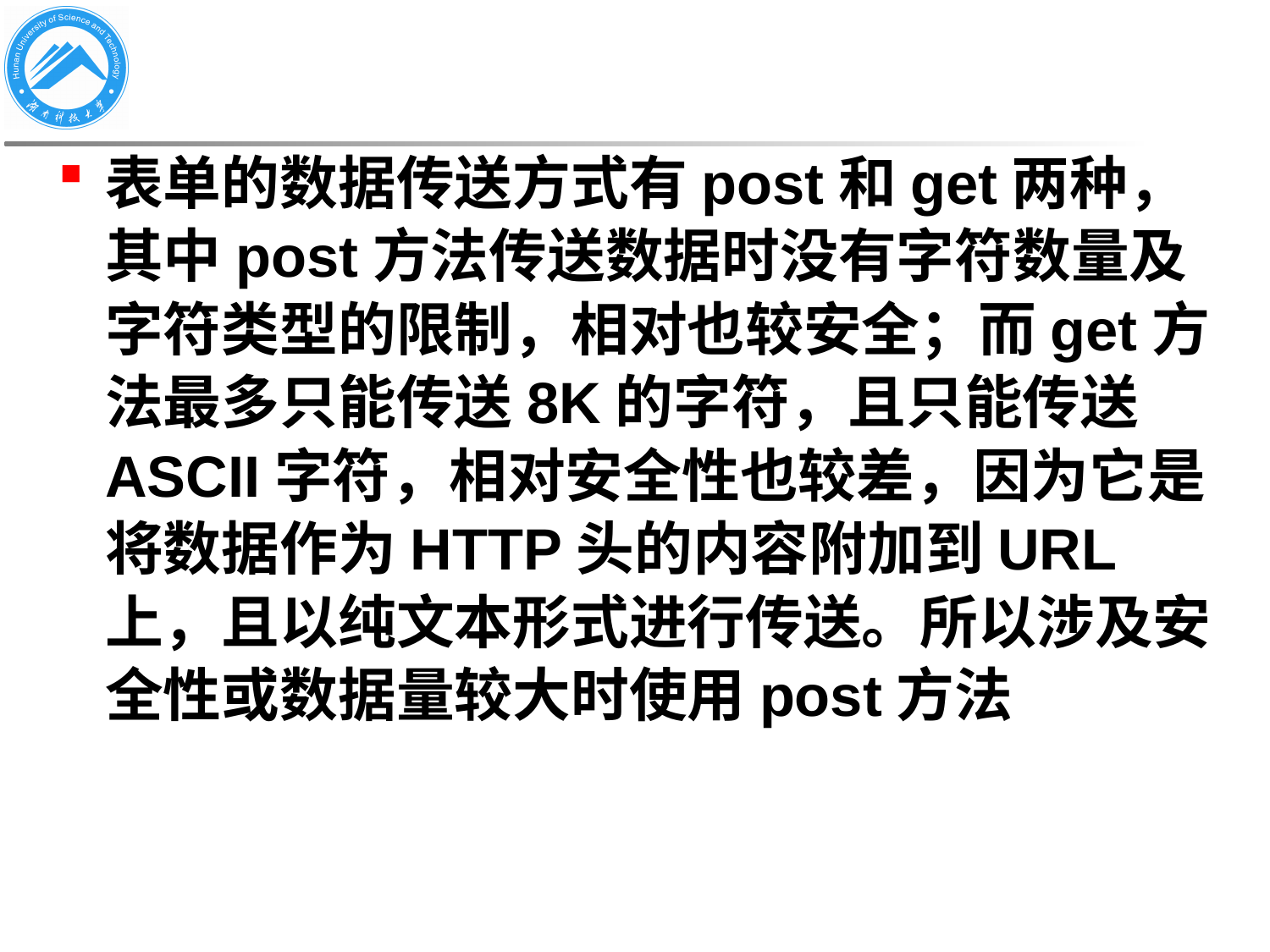

表单的数据传送方式有post和get两种，其中post方法传送数据时没有字符数量及字符类型的限制，相对也较安全；而get方法最多只能传送8K的字符，且只能传送ASCII字符，相对安全性也较差，因为它是将数据作为HTTP头的内容附加到URL上，且以纯文本形式进行传送。所以涉及安全性或数据量较大时使用post方法